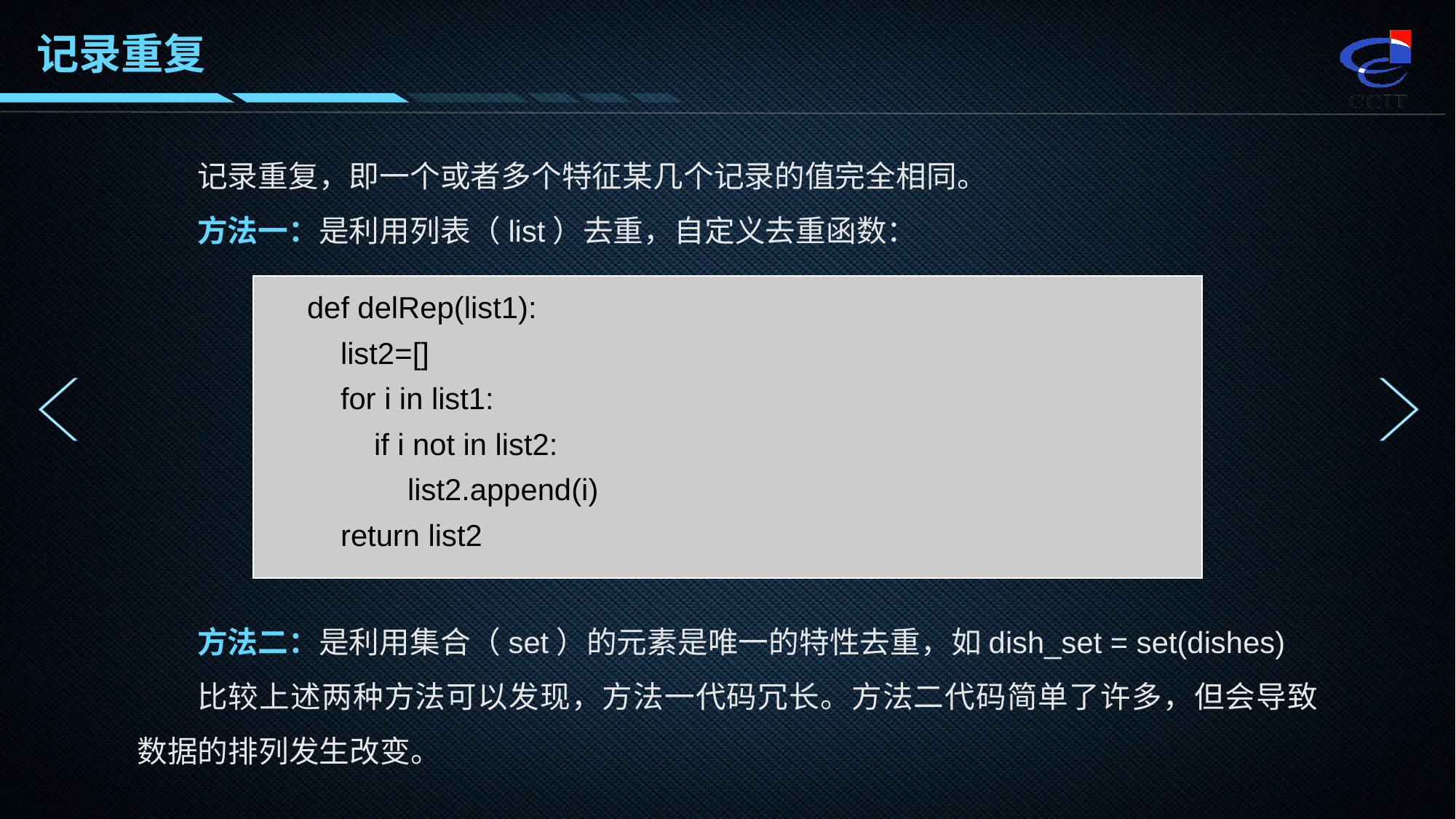

记录重复
记录重复，即一个或者多个特征某几个记录的值完全相同。
方法一：是利用列表（list）去重，自定义去重函数：
| def delRep(list1): list2=[] for i in list1: if i not in list2: list2.append(i) return list2 |
| --- |
方法二：是利用集合（set）的元素是唯一的特性去重，如dish_set = set(dishes)
比较上述两种方法可以发现，方法一代码冗长。方法二代码简单了许多，但会导致数据的排列发生改变。